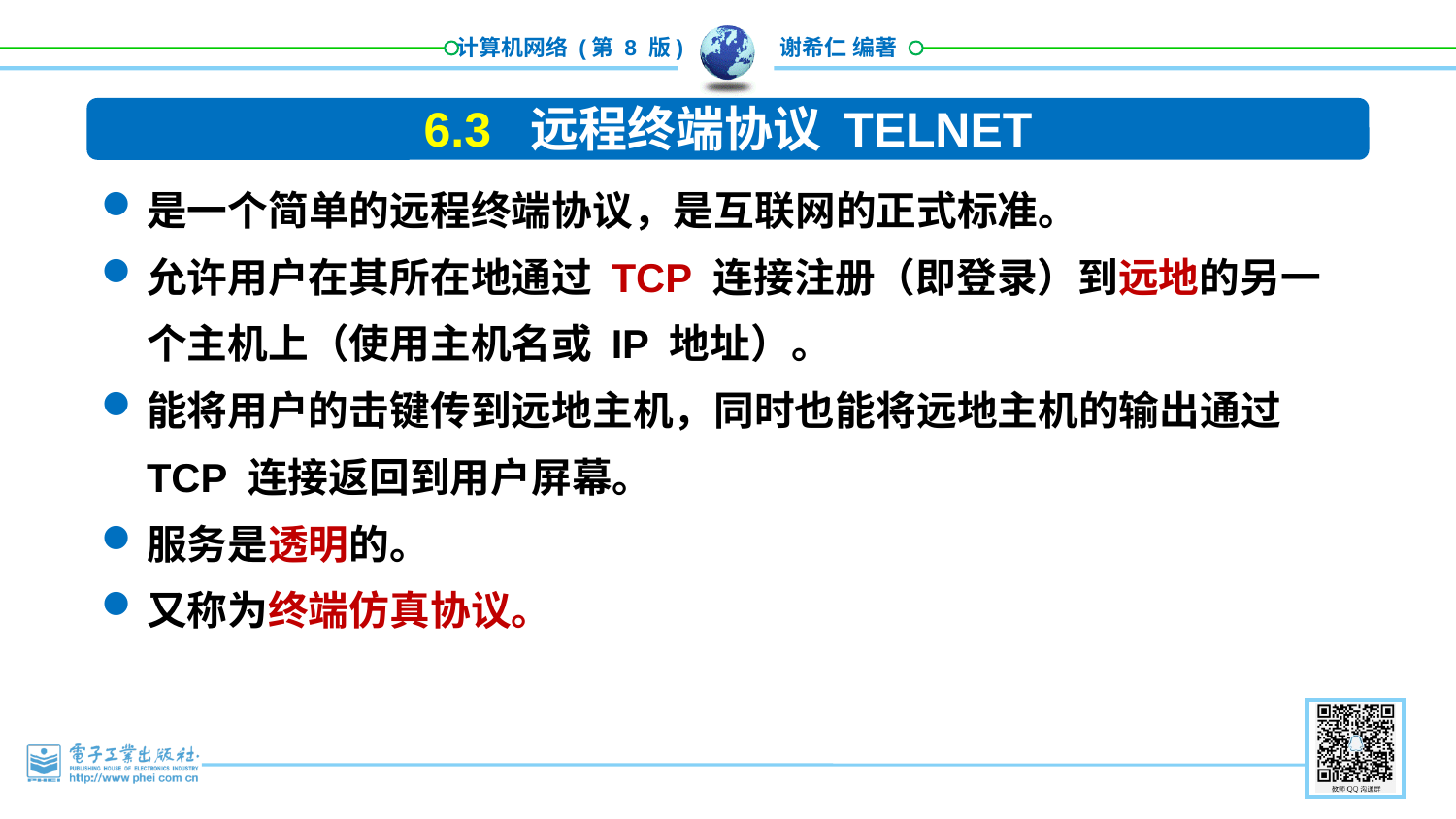

6.3  远程终端协议 TELNET

是一个简单的远程终端协议，是互联网的正式标准。
允许用户在其所在地通过 TCP 连接注册（即登录）到远地的另一个主机上（使用主机名或 IP 地址）。
能将用户的击键传到远地主机，同时也能将远地主机的输出通过 TCP 连接返回到用户屏幕。
服务是透明的。
又称为终端仿真协议。